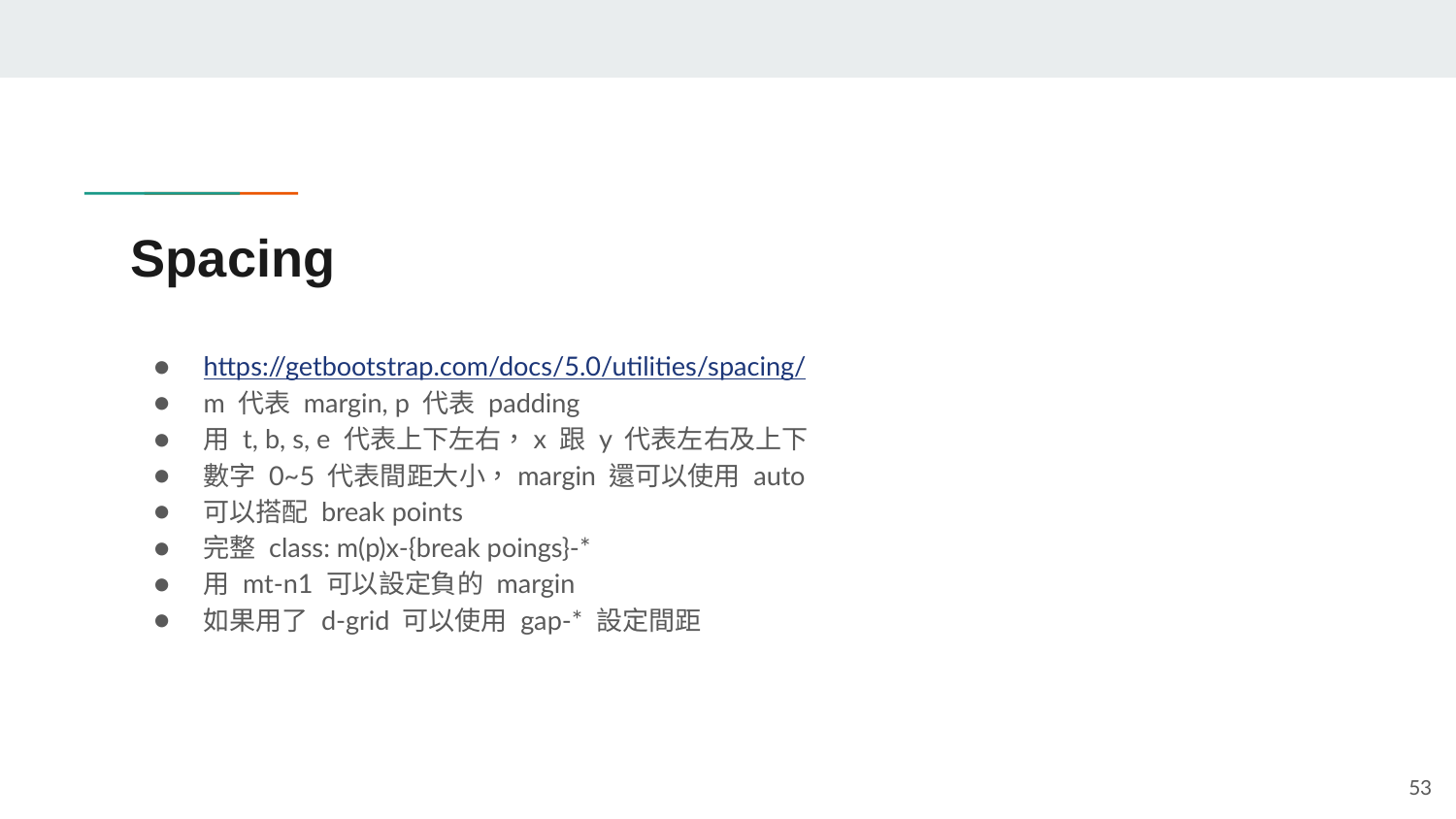

# Spacing
https://getbootstrap.com/docs/5.0/utilities/spacing/
m 代表 margin, p 代表 padding
用 t, b, s, e 代表上下左右，x 跟 y 代表左右及上下
數字 0~5 代表間距大小，margin 還可以使用 auto
可以搭配 break points
完整 class: m(p)x-{break poings}-*
用 mt-n1 可以設定負的 margin
如果用了 d-grid 可以使用 gap-* 設定間距
53